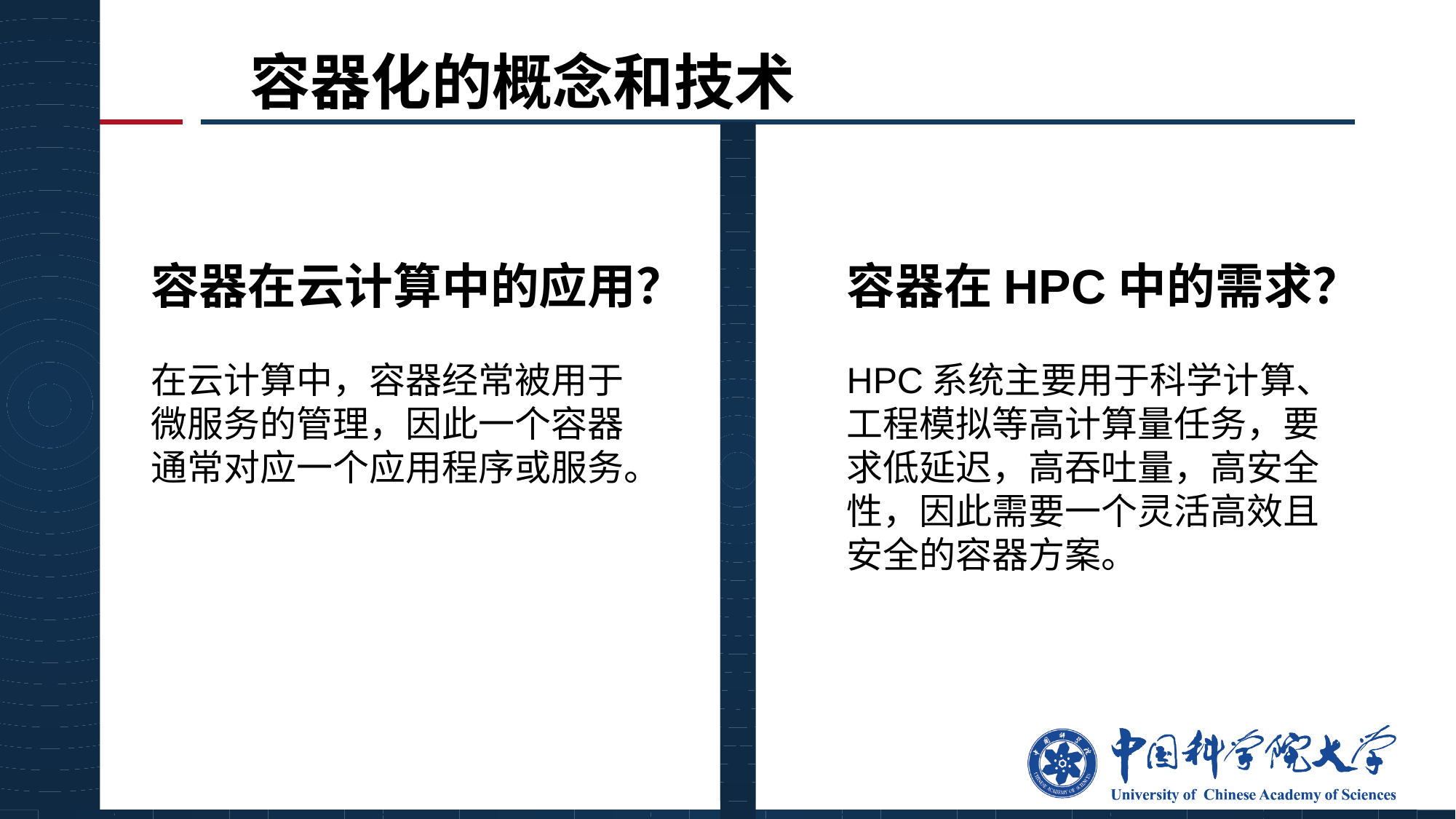

# 容器化的概念和技术

容器在云计算中的应用？

在云计算中，容器经常被用于微服务的管理，因此一个容器通常对应一个应用程序或服务。
容器在HPC中的需求？

HPC系统主要用于科学计算、工程模拟等高计算量任务，要求低延迟，高吞吐量，高安全性，因此需要一个灵活高效且安全的容器方案。